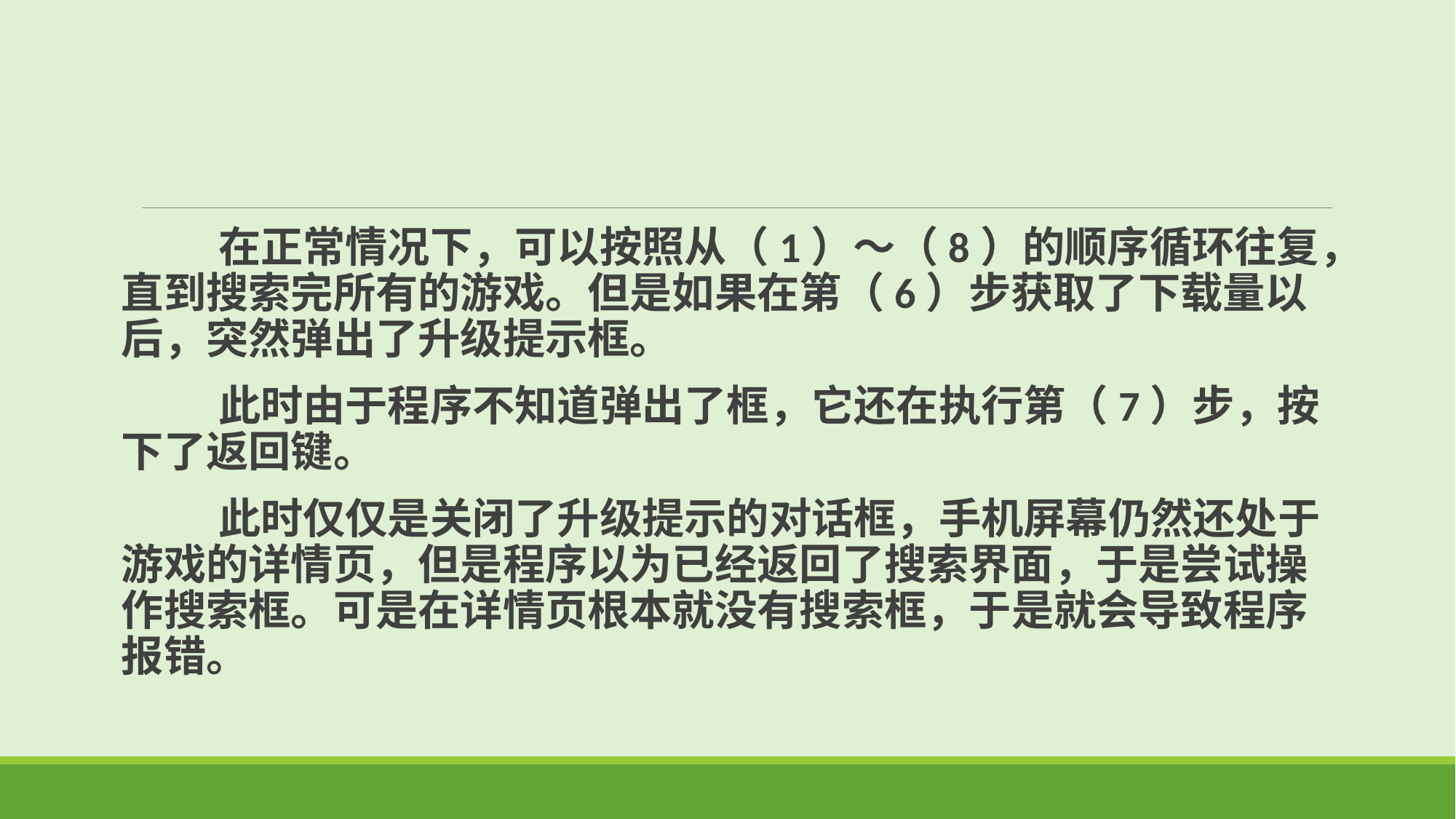

在正常情况下，可以按照从（1）～（8）的顺序循环往复，直到搜索完所有的游戏。但是如果在第（6）步获取了下载量以后，突然弹出了升级提示框。
         此时由于程序不知道弹出了框，它还在执行第（7）步，按下了返回键。
         此时仅仅是关闭了升级提示的对话框，手机屏幕仍然还处于游戏的详情页，但是程序以为已经返回了搜索界面，于是尝试操作搜索框。可是在详情页根本就没有搜索框，于是就会导致程序报错。